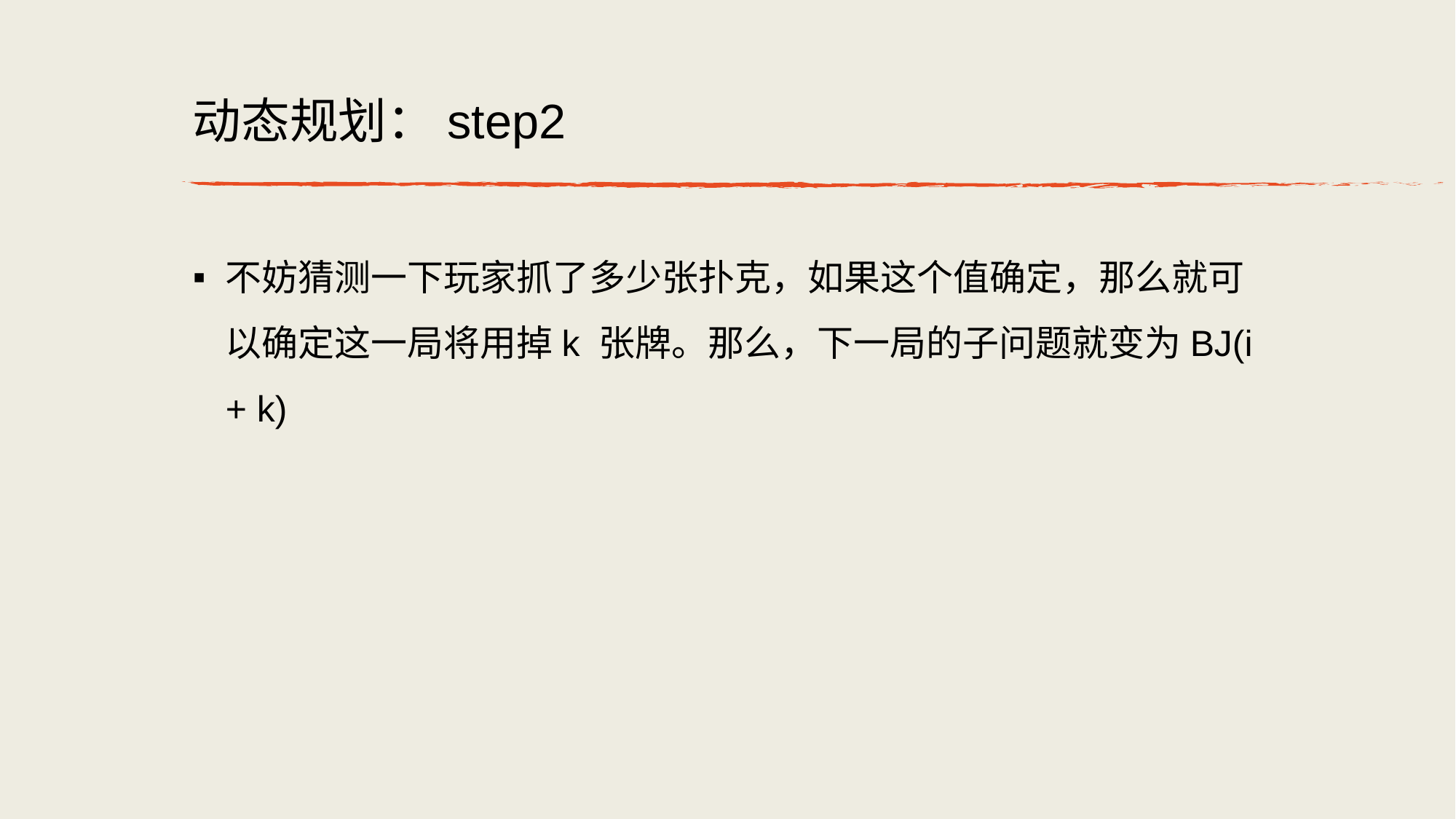

# 动态规划：step2
不妨猜测⼀下玩家抓了多少张扑克，如果这个值确定，那么就可以确定这⼀局将⽤掉k 张牌。那么，下⼀局的⼦问题就变为BJ(i + k)